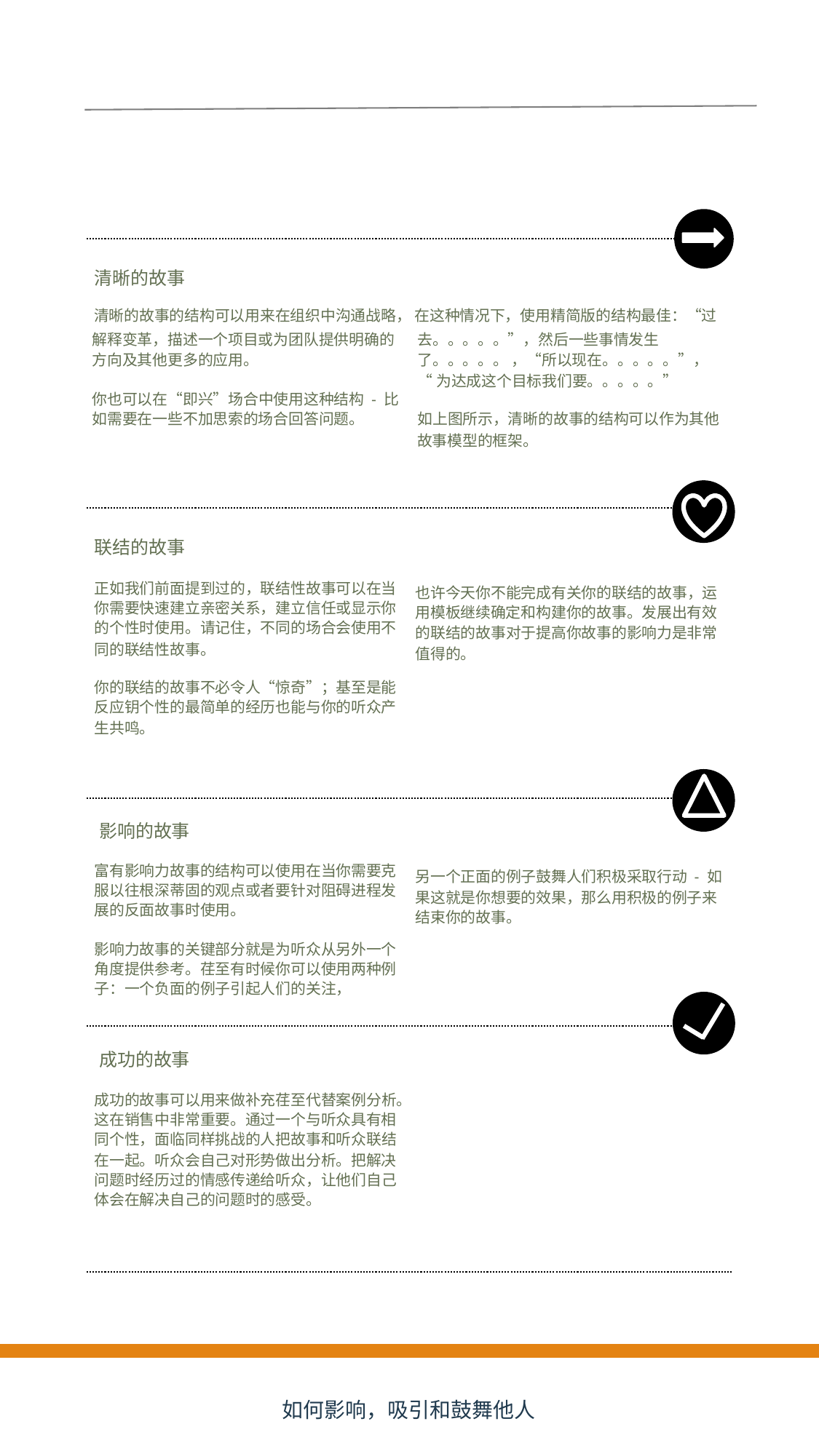

55

清晰的故事

清晰的故事的结构可以用来在组织中沟通战略， 在这种情况下，使用精简版的结构最佳：“过

解释变革，描述一个项目或为团队提供明确的
方向及其他更多的应用。

你也可以在“即兴”场合中使用这种结构 - 比
如需要在一些不加思索的场合回答问题。
去。。。。。”，然后一些事情发生
了。。。。。 ，“所以现在。。。。。”，
“为达成这个目标我们要。。。。。”

如上图所示，清晰的故事的结构可以作为其他
	故事模型的框架。

联结的故事

正如我们前面提到过的，联结性故事可以在当
你需要快速建立亲密关系，建立信任或显示你
的个性时使用。请记住，不同的场合会使用不
同的联结性故事。

你的联结的故事不必令人“惊奇”；基至是能
反应钥个性的最简单的经历也能与你的听众产
生共鸣。

	影响的故事

富有影响力故事的结构可以使用在当你需要克
服以往根深蒂固的观点或者要针对阻碍进程发
展的反面故事时使用。

影响力故事的关键部分就是为听众从另外一个
角度提供参考。荏至有时候你可以使用两种例
子：一个负面的例子引起人们的关注，

	成功的故事

成功的故事可以用来做补充荏至代替案例分析。
这在销售中非常重要。通过一个与听众具有相
同个性，面临同样挑战的人把故事和听众联结
在一起。听众会自己对形势做出分析。把解决
问题时经历过的情感传递给听众，让他们自己
体会在解决自己的问题时的感受。
也许今天你不能完成有关你的联结的故事，运
用模板继续确定和构建你的故事。发展出有效
的联结的故事对于提高你故事的影响力是非常
值得的。

另一个正面的例子鼓舞人们积极采取行动 - 如
果这就是你想要的效果，那么用积极的例子来
结束你的故事。

如何影响，吸引和鼓舞他人
55